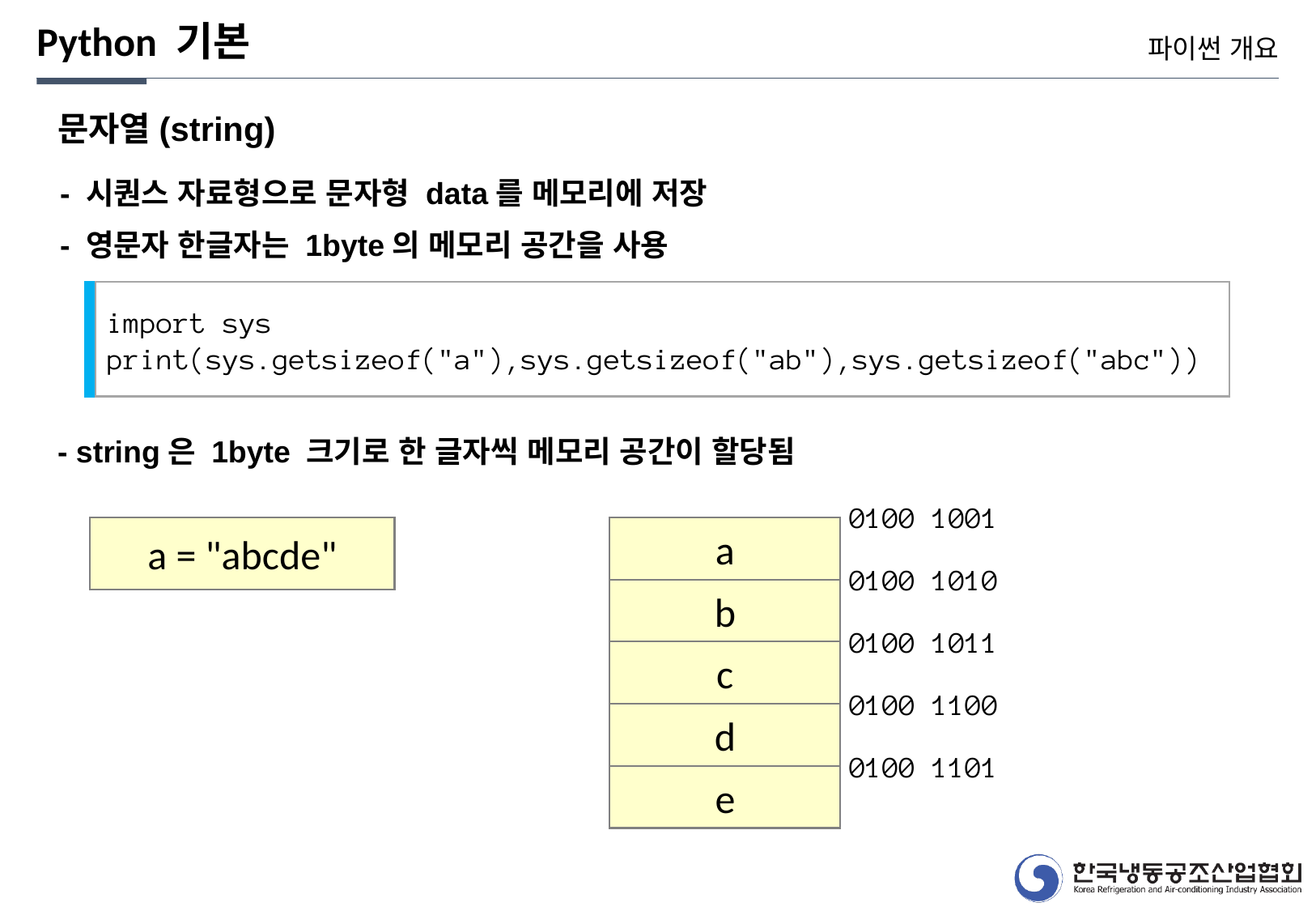

Python 기본
파이썬 개요
문자열(string)
- 시퀀스 자료형으로 문자형 data를 메모리에 저장
- 영문자 한글자는 1byte의 메모리 공간을 사용

import sys
print(sys.getsizeof("a"),sys.getsizeof("ab"),sys.getsizeof("abc"))
- string은 1byte 크기로 한 글자씩 메모리 공간이 할당됨
0100 1001
a = "abcde"
a
0100 1010
b
0100 1011
c
0100 1100
d
0100 1101
e